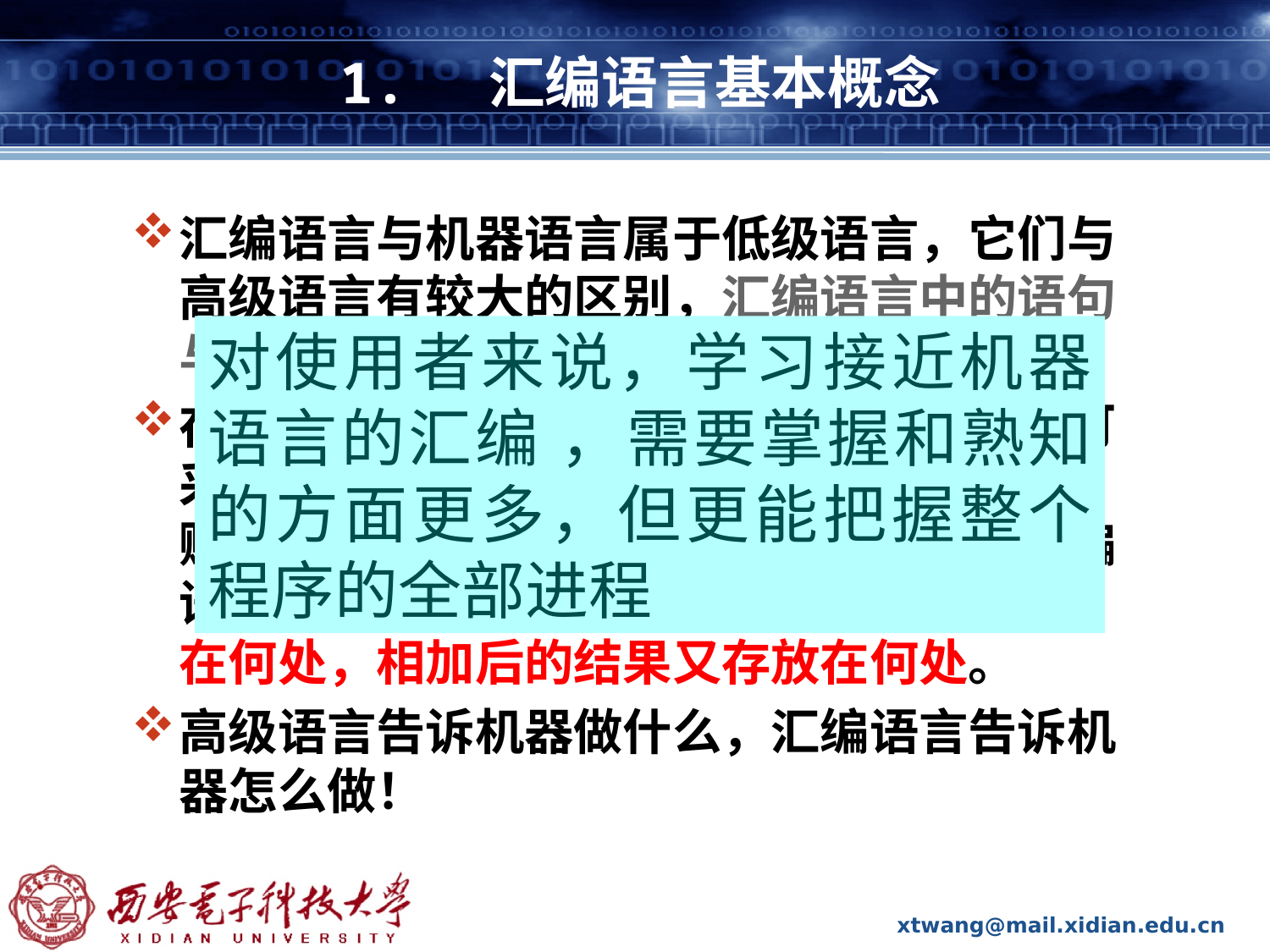

# 1.  汇编语言基本概念
汇编语言与机器语言属于低级语言，它们与高级语言有较大的区别，汇编语言中的语句与机器的型号密切相关 。
在高级语言中，完成某个加法功能，我们可采用语句 X=A+B ，只要给变量A和B赋一确定值，此加法就可以实现了。在汇编语言中则不同，程序必须指出A、B存放在何处，相加后的结果又存放在何处。
高级语言告诉机器做什么，汇编语言告诉机器怎么做！
对使用者来说，学习接近机器语言的汇编 ，需要掌握和熟知的方面更多，但更能把握整个程序的全部进程